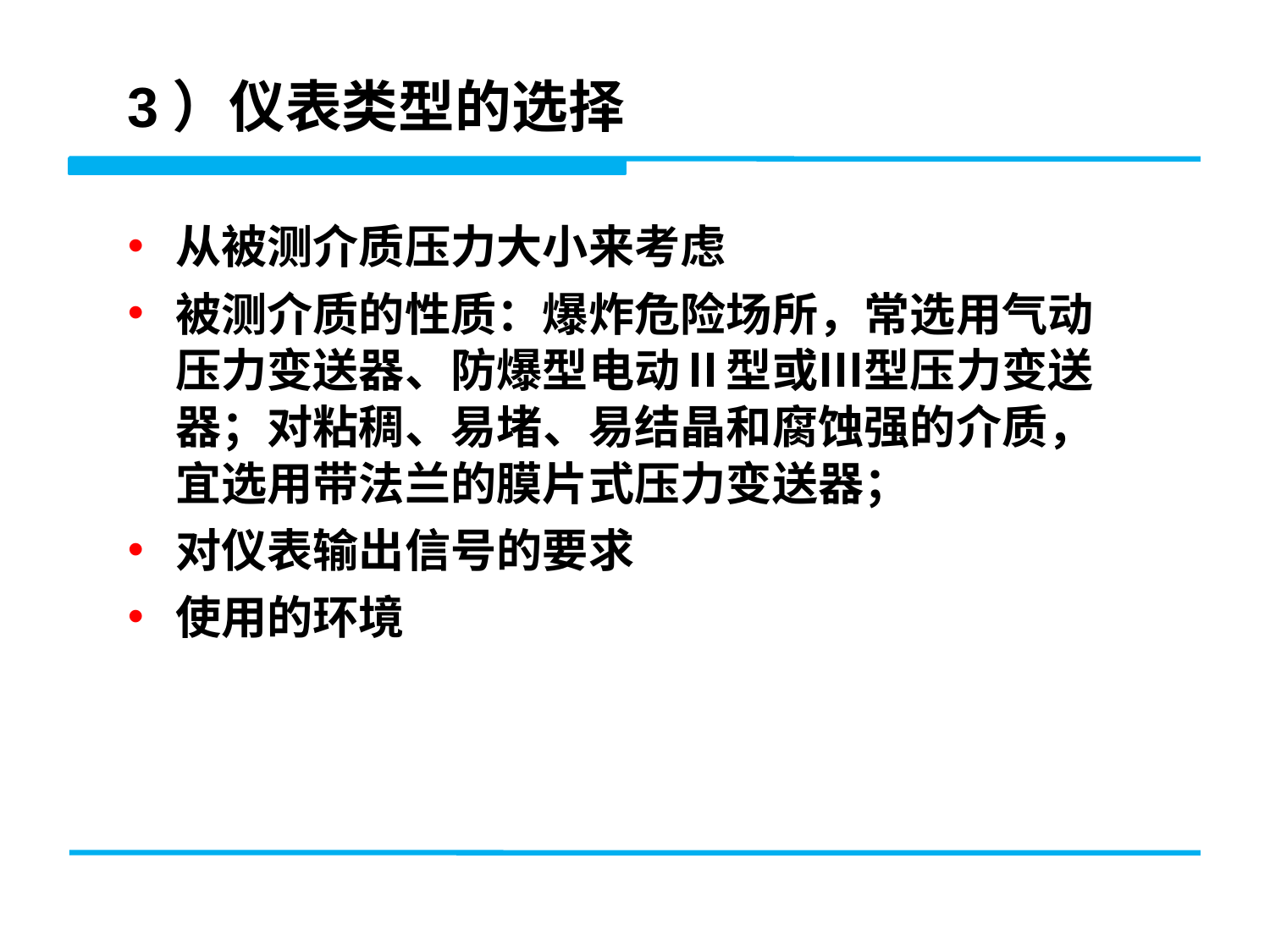

3）仪表类型的选择

从被测介质压力大小来考虑
被测介质的性质：爆炸危险场所，常选用气动压力变送器、防爆型电动Ⅱ型或Ⅲ型压力变送器；对粘稠、易堵、易结晶和腐蚀强的介质，宜选用带法兰的膜片式压力变送器；
对仪表输出信号的要求
使用的环境